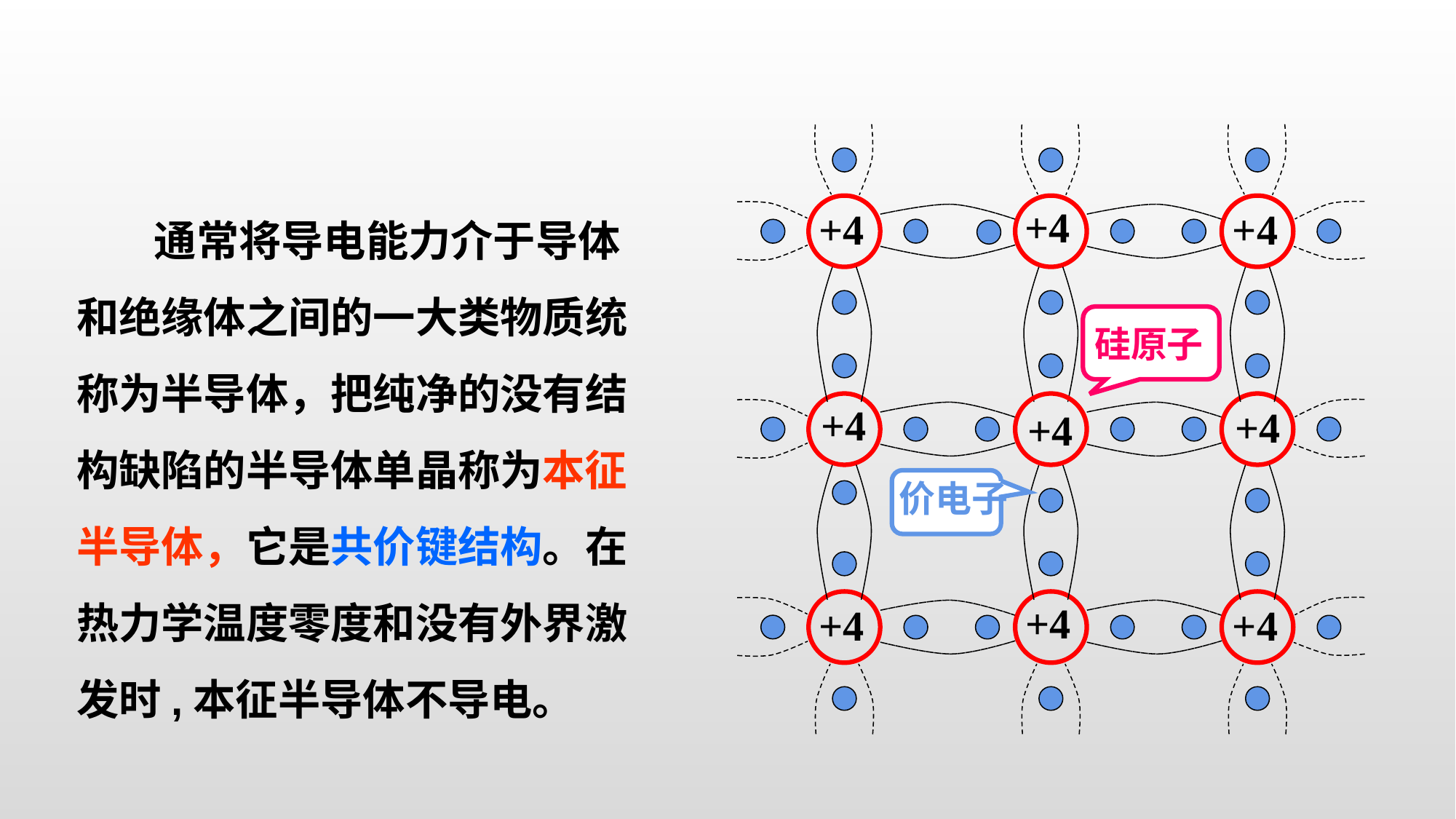

通常将导电能力介于导体和绝缘体之间的一大类物质统称为半导体，把纯净的没有结构缺陷的半导体单晶称为本征半导体，它是共价键结构。在热力学温度零度和没有外界激发时,本征半导体不导电。

+4

+4
+4

硅原子

+4

+4
+4

价电子

+4

+4
+4